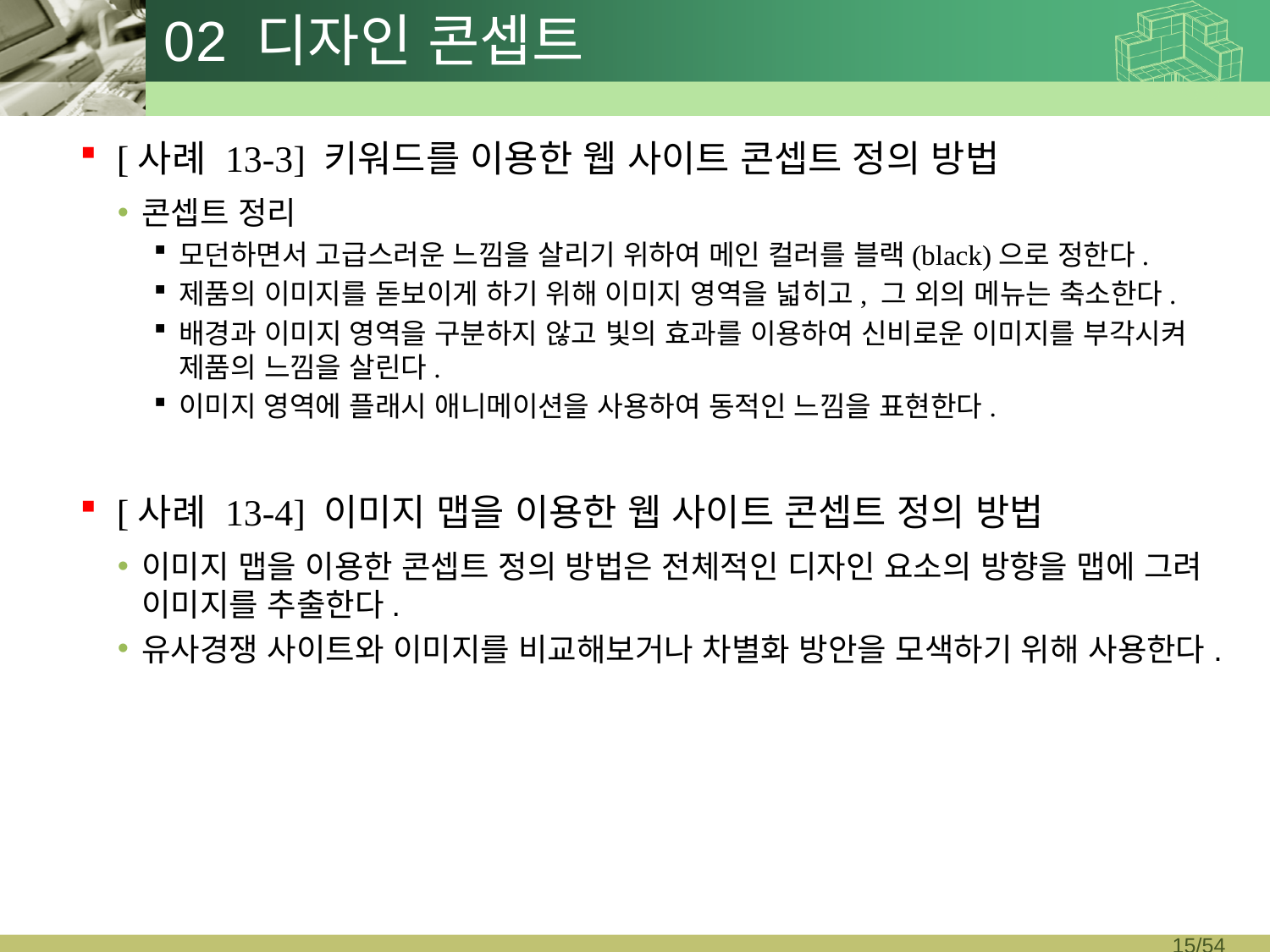

# 02 디자인 콘셉트
[사례 13-3] 키워드를 이용한 웹 사이트 콘셉트 정의 방법
콘셉트 정리
모던하면서 고급스러운 느낌을 살리기 위하여 메인 컬러를 블랙(black)으로 정한다.
제품의 이미지를 돋보이게 하기 위해 이미지 영역을 넓히고, 그 외의 메뉴는 축소한다.
배경과 이미지 영역을 구분하지 않고 빛의 효과를 이용하여 신비로운 이미지를 부각시켜 제품의 느낌을 살린다.
이미지 영역에 플래시 애니메이션을 사용하여 동적인 느낌을 표현한다.

[사례 13-4] 이미지 맵을 이용한 웹 사이트 콘셉트 정의 방법
이미지 맵을 이용한 콘셉트 정의 방법은 전체적인 디자인 요소의 방향을 맵에 그려 이미지를 추출한다.
유사경쟁 사이트와 이미지를 비교해보거나 차별화 방안을 모색하기 위해 사용한다.